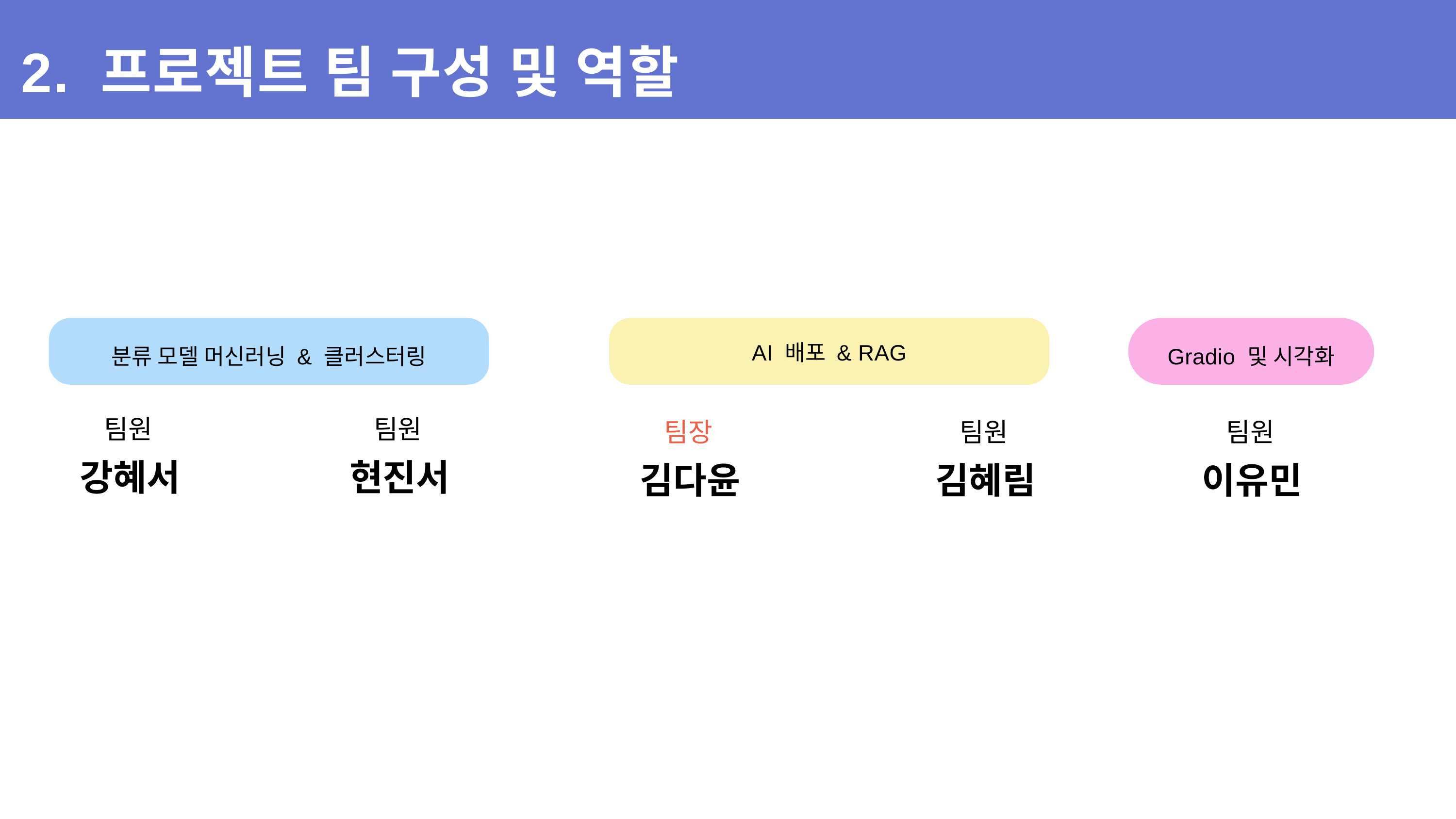

2. 프로젝트 팀 구성 및 역할
AI 배포 & RAG
Gradio 및 시각화
분류 모델 머신러닝 & 클러스터링

팀원
팀원
팀장
팀원
팀원
강혜서
현진서
김다윤
김혜림
이유민